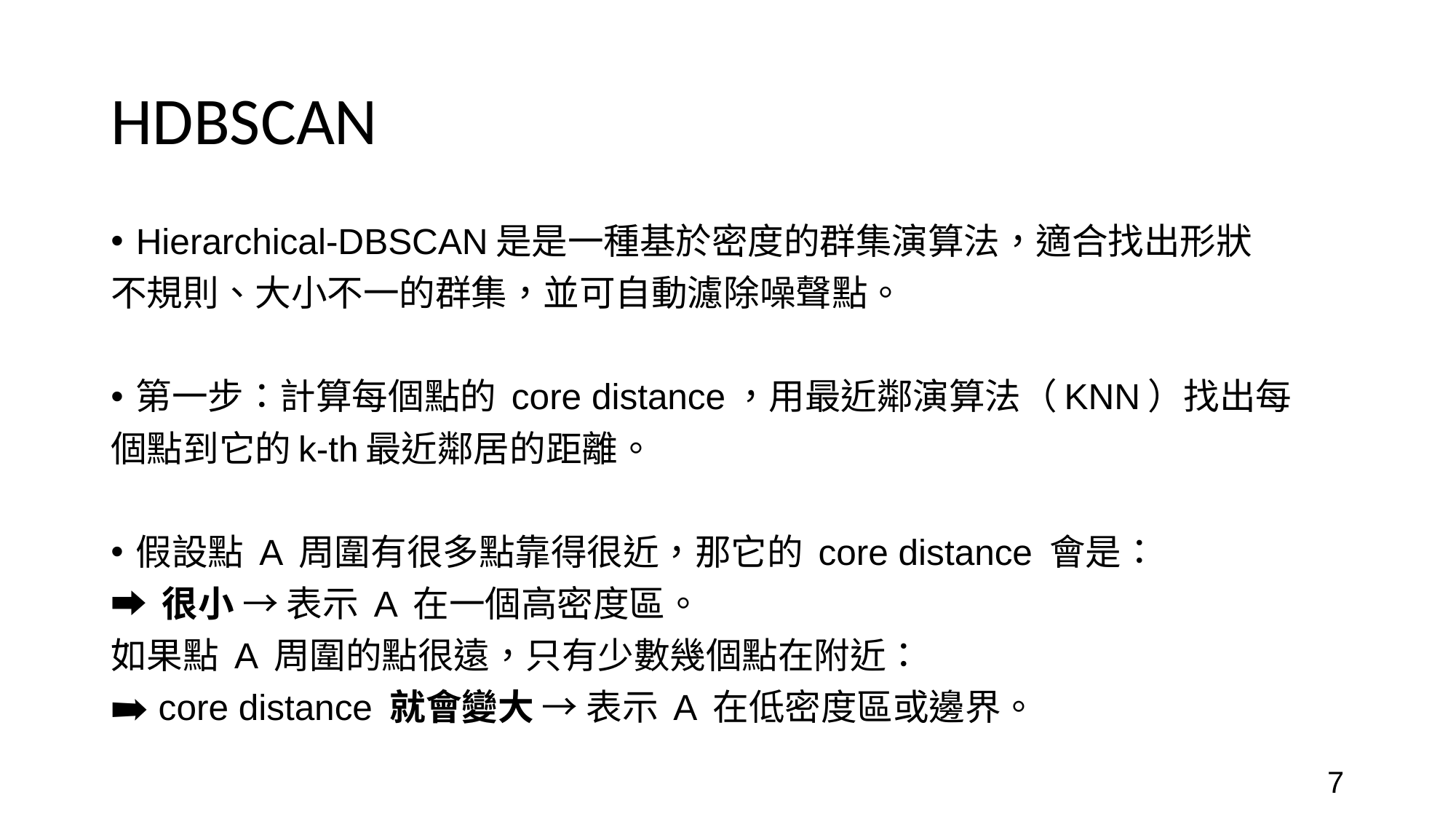

# HDBSCAN
Hierarchical-DBSCAN是是一種基於密度的群集演算法，適合找出形狀
不規則、大小不一的群集，並可自動濾除噪聲點。

第一步：計算每個點的 core distance，用最近鄰演算法（KNN）找出每
個點到它的k-th最近鄰居的距離。

假設點 A 周圍有很多點靠得很近，那它的 core distance 會是：
➡️ 很小 → 表示 A 在一個高密度區。
如果點 A 周圍的點很遠，只有少數幾個點在附近：
➡️ core distance 就會變大 → 表示 A 在低密度區或邊界。
7